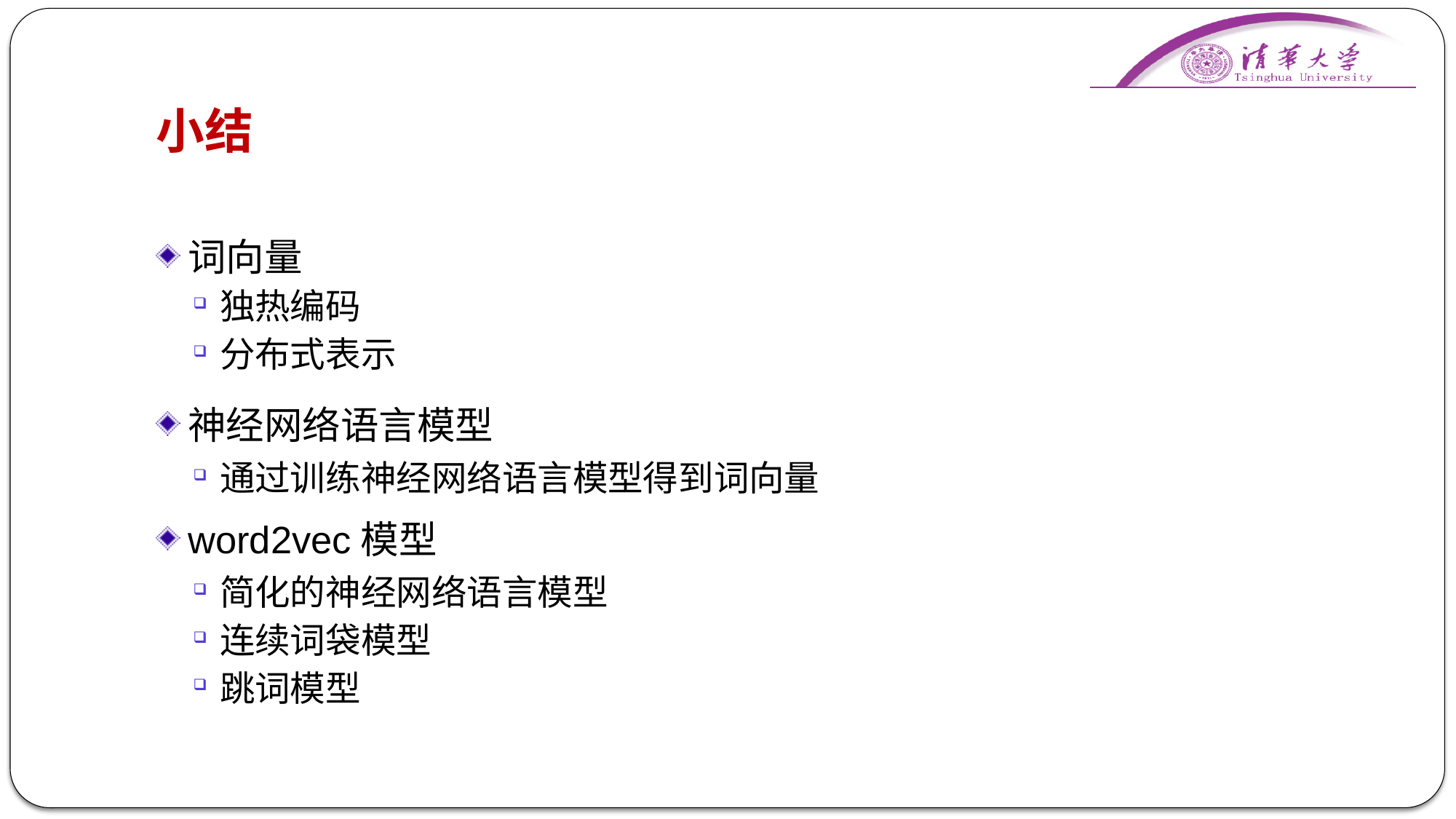

# 小结

词向量
独热编码
分布式表示
神经网络语言模型
通过训练神经网络语言模型得到词向量
word2vec模型
简化的神经网络语言模型
连续词袋模型
跳词模型